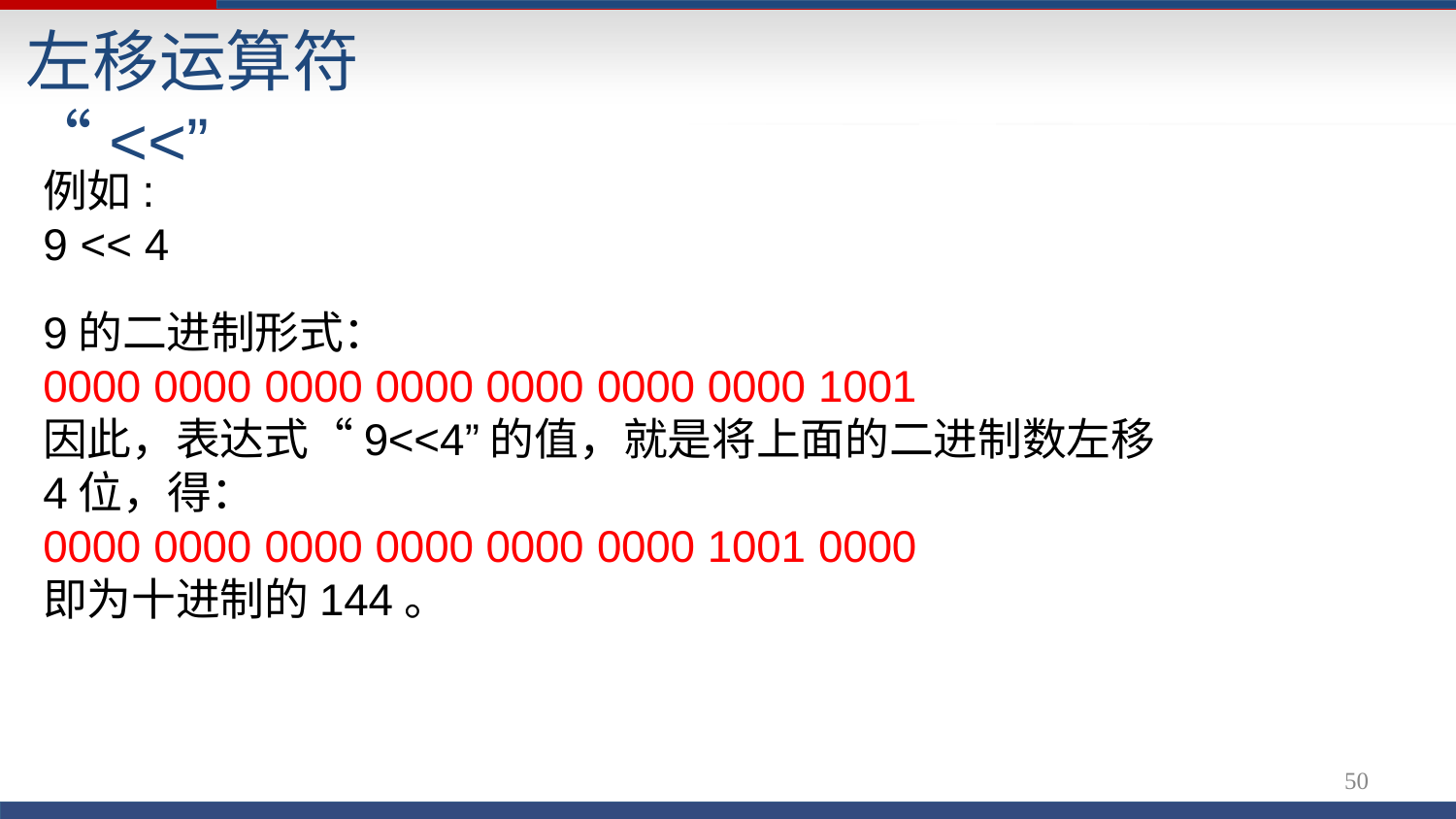

# 左移运算符 “<<”
例如:
9 << 4

9的二进制形式：
0000 0000 0000 0000 0000 0000 0000 1001
因此，表达式“9<<4”的值，就是将上面的二进制数左移  4位，得：
0000 0000 0000 0000 0000 0000 1001 0000
即为十进制的144。
50